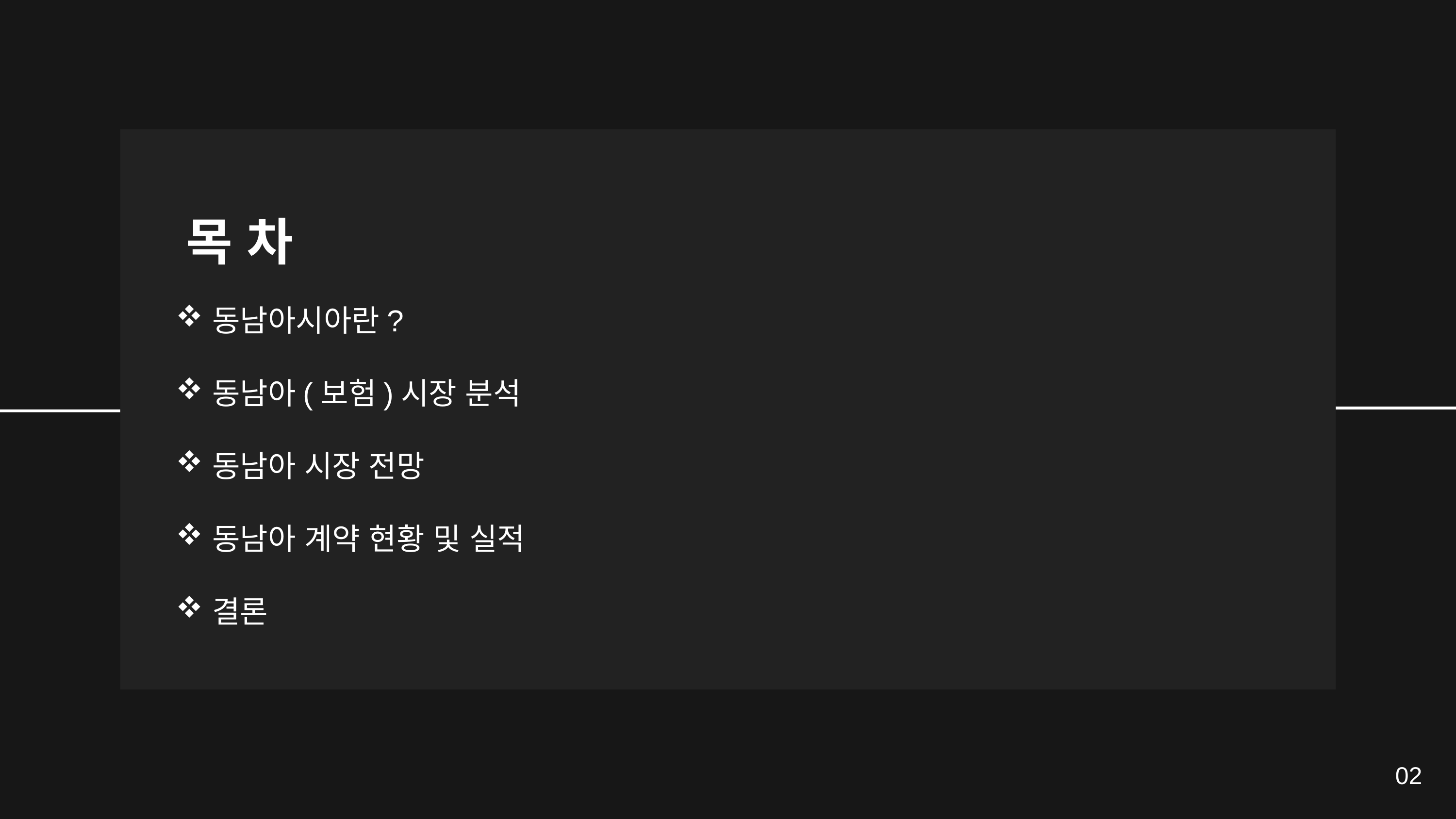

목 차
동남아시아란?
동남아(보험)시장 분석
동남아 시장 전망
동남아 계약 현황 및 실적
결론

02